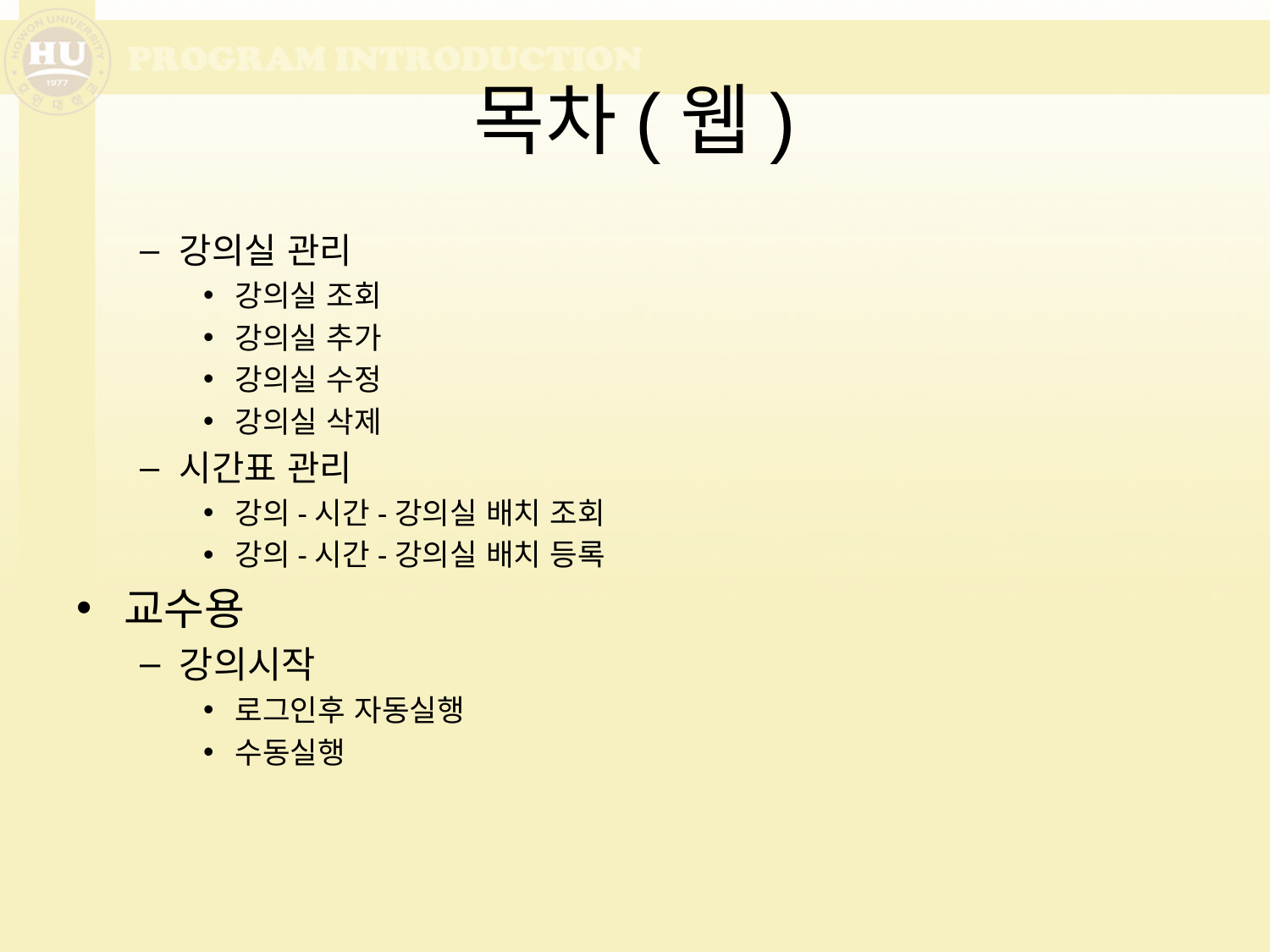

# 목차(웹)
강의실 관리
강의실 조회
강의실 추가
강의실 수정
강의실 삭제
시간표 관리
강의-시간-강의실 배치 조회
강의-시간-강의실 배치 등록
교수용
강의시작
로그인후 자동실행
수동실행